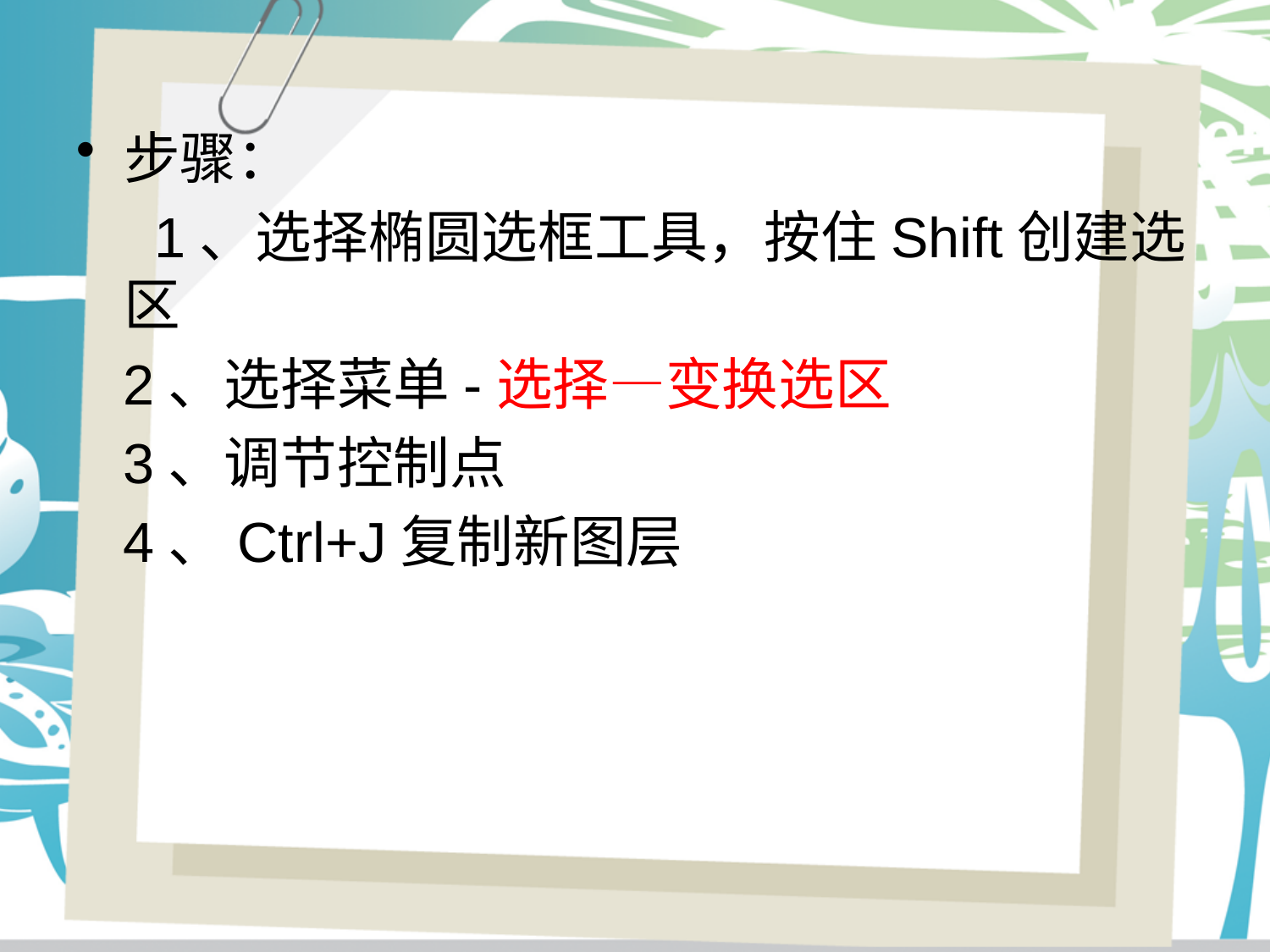

步骤：
     1、选择椭圆选框工具，按住Shift创建选区
   2、选择菜单-选择—变换选区
   3、调节控制点
   4、Ctrl+J复制新图层